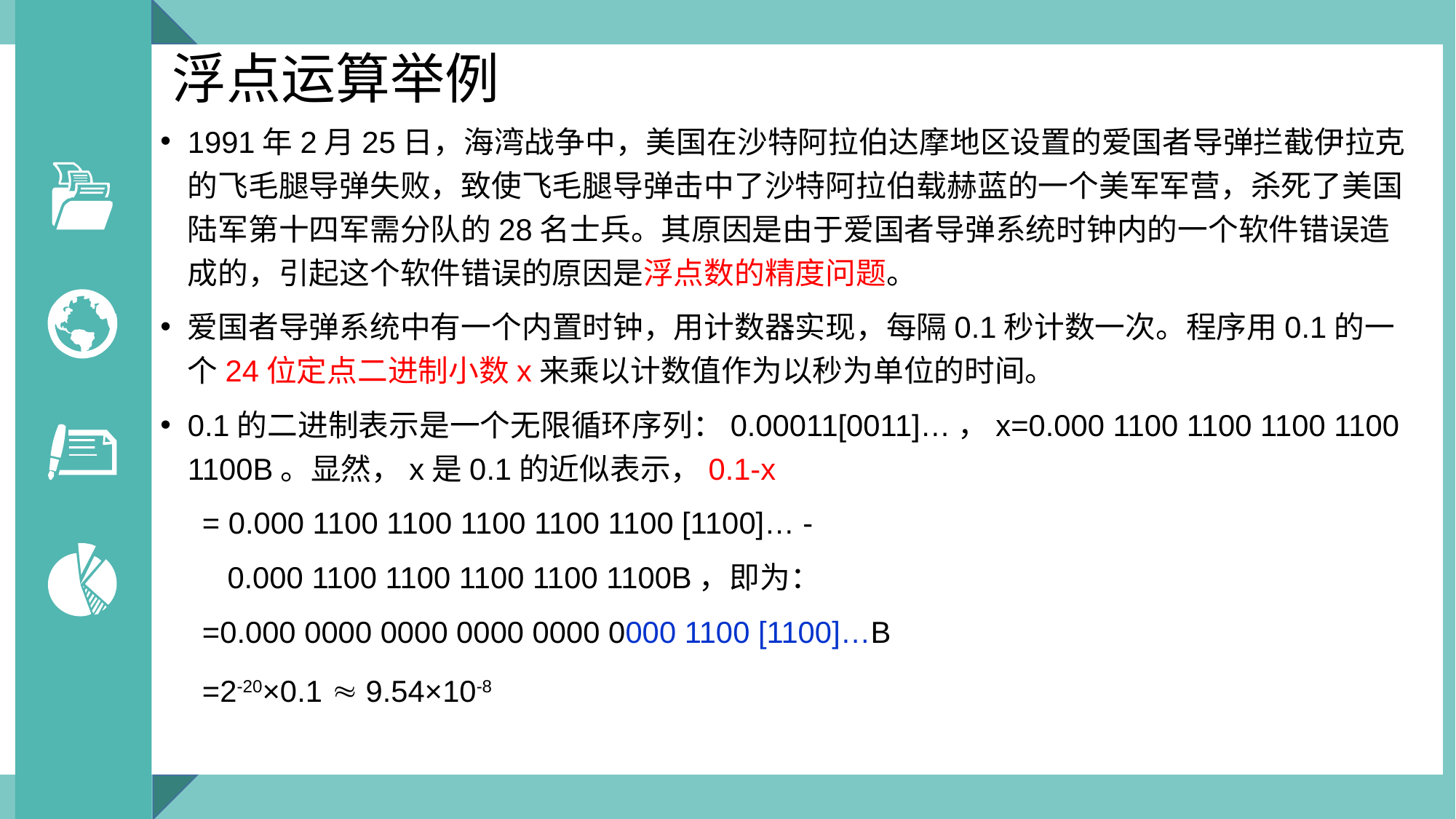

# 浮点运算举例
1991年2月25日，海湾战争中，美国在沙特阿拉伯达摩地区设置的爱国者导弹拦截伊拉克的飞毛腿导弹失败，致使飞毛腿导弹击中了沙特阿拉伯载赫蓝的一个美军军营，杀死了美国陆军第十四军需分队的28名士兵。其原因是由于爱国者导弹系统时钟内的一个软件错误造成的，引起这个软件错误的原因是浮点数的精度问题。
爱国者导弹系统中有一个内置时钟，用计数器实现，每隔0.1秒计数一次。程序用0.1的一个24位定点二进制小数x来乘以计数值作为以秒为单位的时间。
0.1的二进制表示是一个无限循环序列：0.00011[0011]…，x=0.000 1100 1100 1100 1100 1100B。显然，x是0.1的近似表示，0.1-x
     = 0.000 1100 1100 1100 1100 1100 [1100]… -
        0.000 1100 1100 1100 1100 1100B，即为：
     =0.000 0000 0000 0000 0000 0000 1100 [1100]…B
     =2-20×0.1 ≈ 9.54×10-8